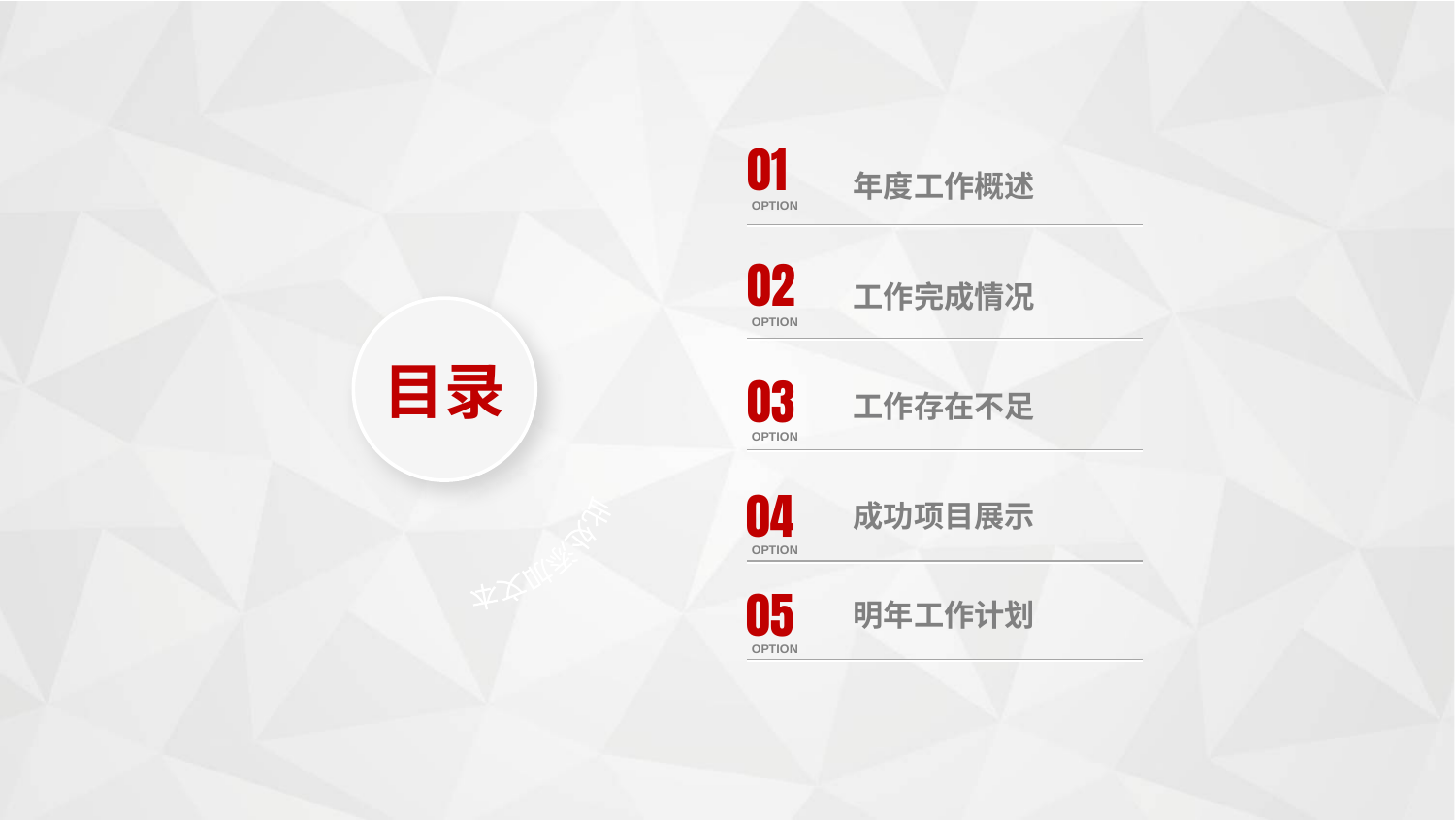

01
OPTION
年度工作概述
02
OPTION
工作完成情况
此处添加文本

目录
03
OPTION
工作存在不足
04
OPTION
成功项目展示
05
OPTION
明年工作计划